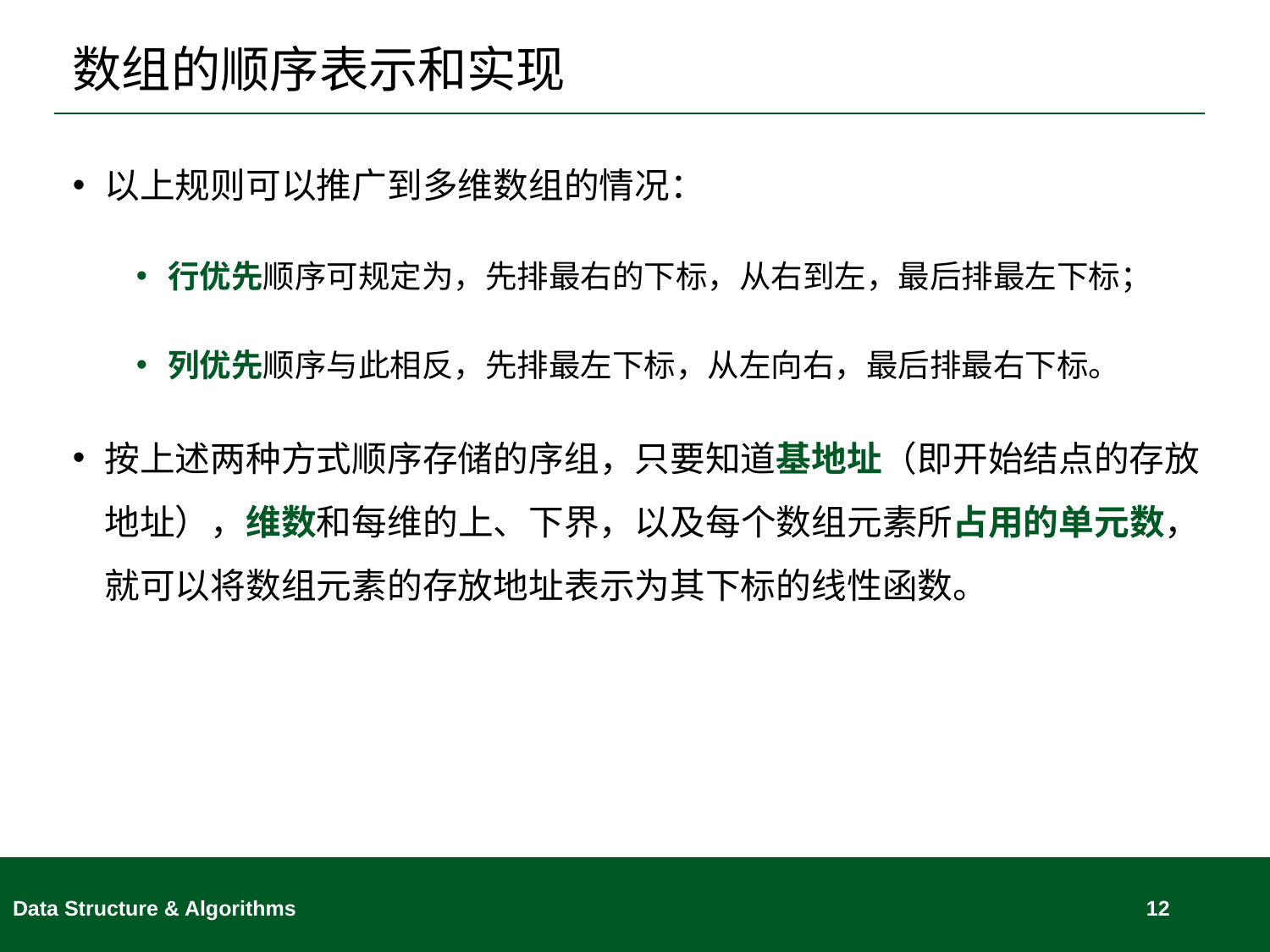

# 数组的顺序表示和实现
以上规则可以推广到多维数组的情况：
行优先顺序可规定为，先排最右的下标，从右到左，最后排最左下标；
列优先顺序与此相反，先排最左下标，从左向右，最后排最右下标。
按上述两种方式顺序存储的序组，只要知道基地址（即开始结点的存放地址），维数和每维的上、下界，以及每个数组元素所占用的单元数，就可以将数组元素的存放地址表示为其下标的线性函数。
Data Structure & Algorithms
12